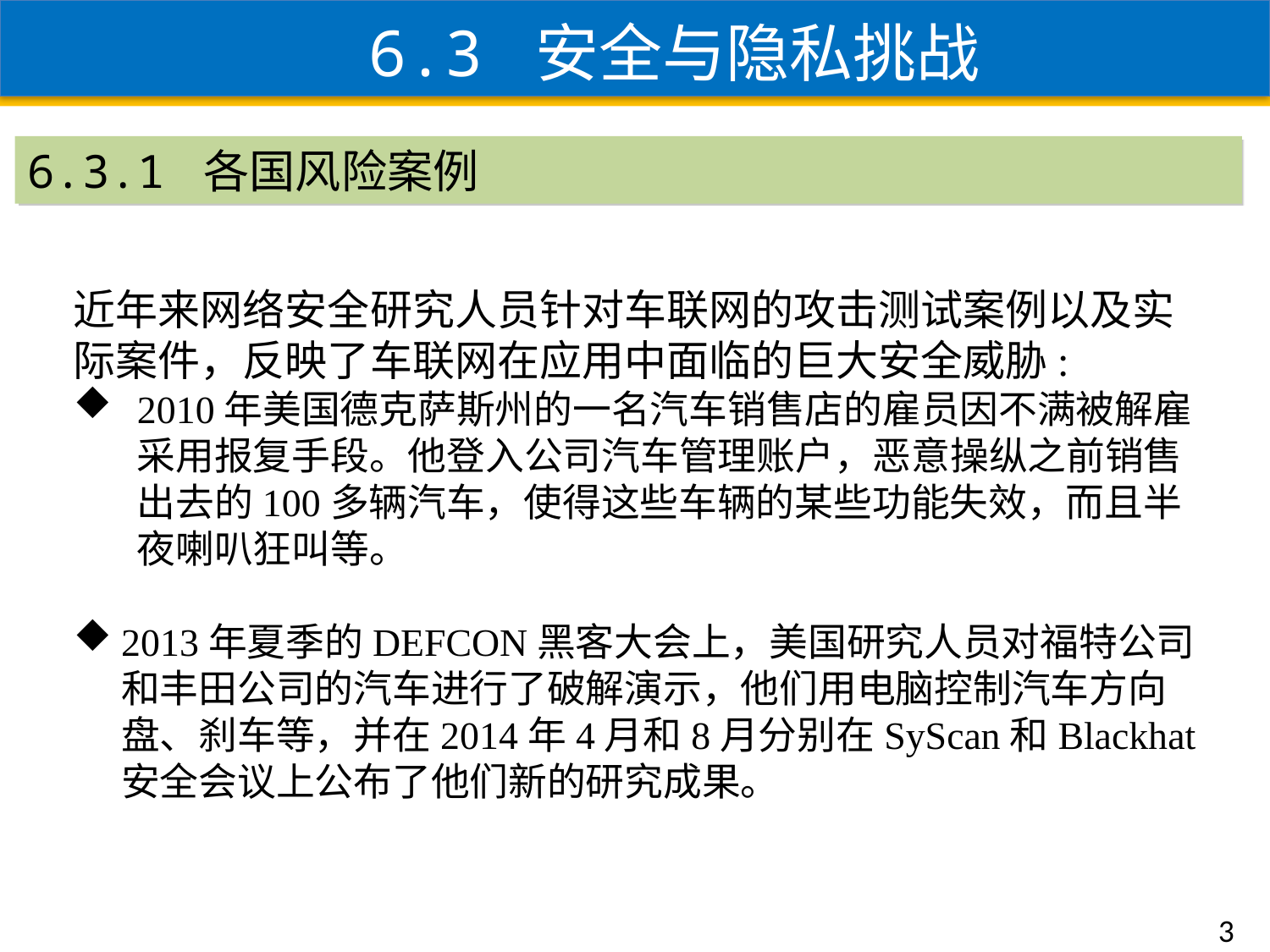

6.3 安全与隐私挑战
6.3.1 各国风险案例

近年来网络安全研究人员针对车联网的攻击测试案例以及实际案件，反映了车联网在应用中面临的巨大安全威胁:
2010年美国德克萨斯州的一名汽车销售店的雇员因不满被解雇采用报复手段。他登入公司汽车管理账户，恶意操纵之前销售出去的100多辆汽车，使得这些车辆的某些功能失效，而且半夜喇叭狂叫等。

2013年夏季的DEFCON黑客大会上，美国研究人员对福特公司和丰田公司的汽车进行了破解演示，他们用电脑控制汽车方向盘、刹车等，并在2014年4月和8月分别在SyScan和Blackhat安全会议上公布了他们新的研究成果。

3